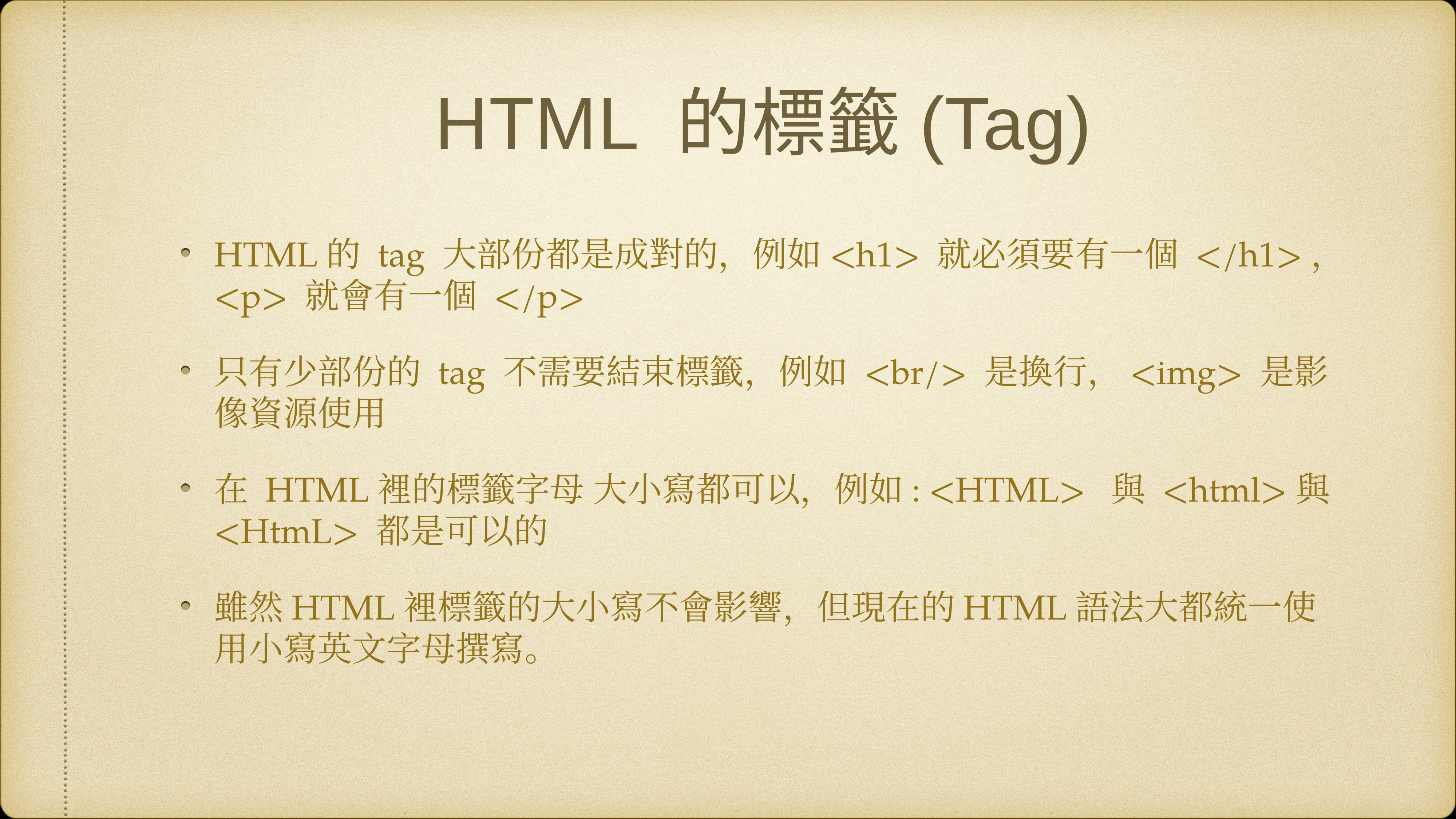

HTML的 tag 大部份都是成對的，例如<h1> 就必須要有一個 </h1>，<p> 就會有一個 </p>
只有少部份的 tag 不需要結束標籤，例如 <br/> 是換行，<img> 是影像資源使用
在 HTML裡的標籤字母 大小寫都可以，例如: <HTML>  與 <html>與 <HtmL> 都是可以的
雖然HTML裡標籤的大小寫不會影響，但現在的HTML語法大都統一使用小寫英文字母撰寫。
# HTML 的標籤(Tag)